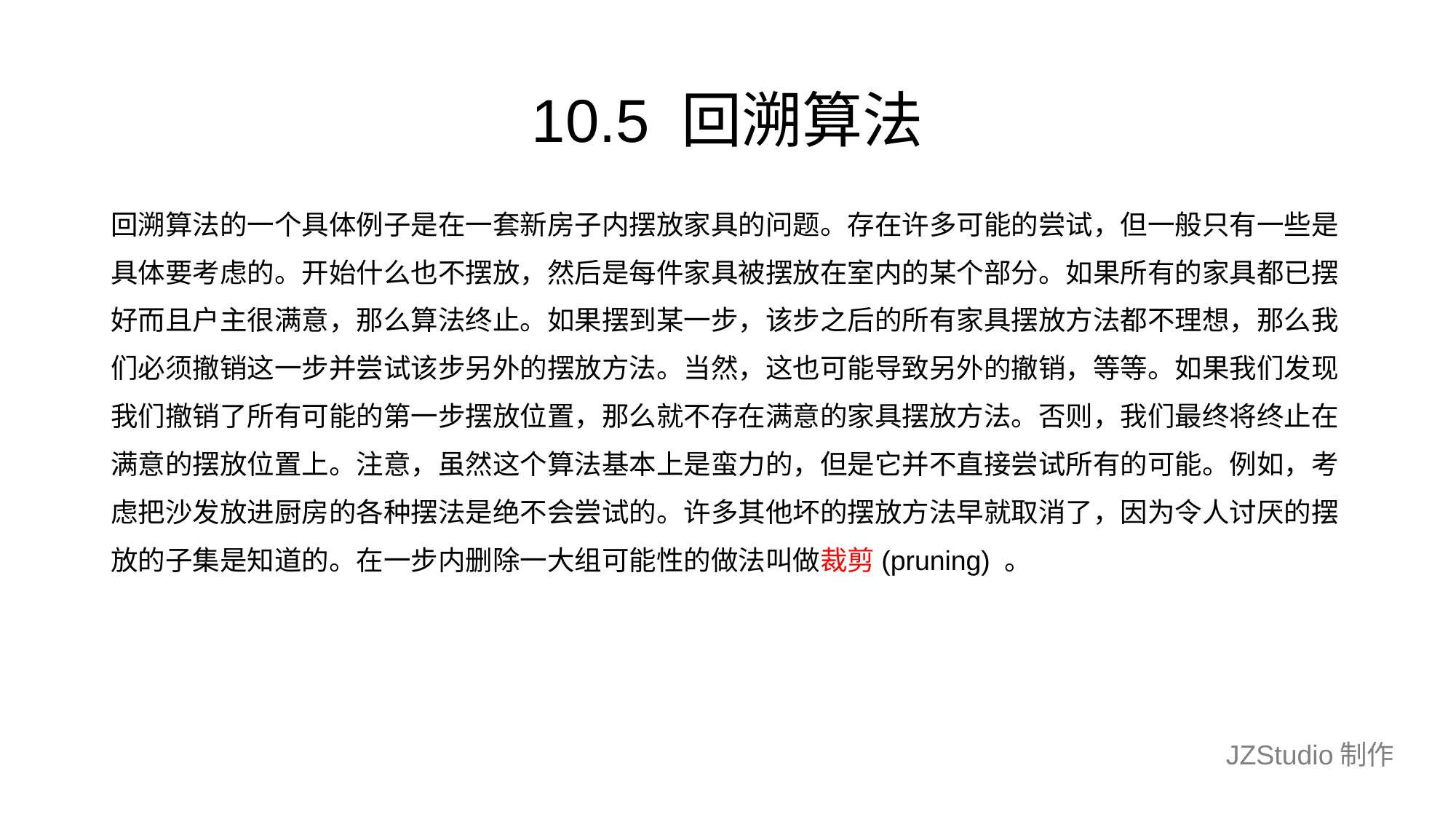

# 10.5 回溯算法
回溯算法的一个具体例子是在一套新房子内摆放家具的问题。存在许多可能的尝试，但一般只有一些是
具体要考虑的。开始什么也不摆放，然后是每件家具被摆放在室内的某个部分。如果所有的家具都已摆
好而且户主很满意，那么算法终止。如果摆到某一步，该步之后的所有家具摆放方法都不理想，那么我
们必须撤销这一步并尝试该步另外的摆放方法。当然，这也可能导致另外的撤销，等等。如果我们发现
我们撤销了所有可能的第一步摆放位置，那么就不存在满意的家具摆放方法。否则，我们最终将终止在
满意的摆放位置上。注意，虽然这个算法基本上是蛮力的，但是它并不直接尝试所有的可能。例如，考
虑把沙发放进厨房的各种摆法是绝不会尝试的。许多其他坏的摆放方法早就取消了，因为令人讨厌的摆
放的子集是知道的。在一步内删除一大组可能性的做法叫做裁剪(pruning) 。